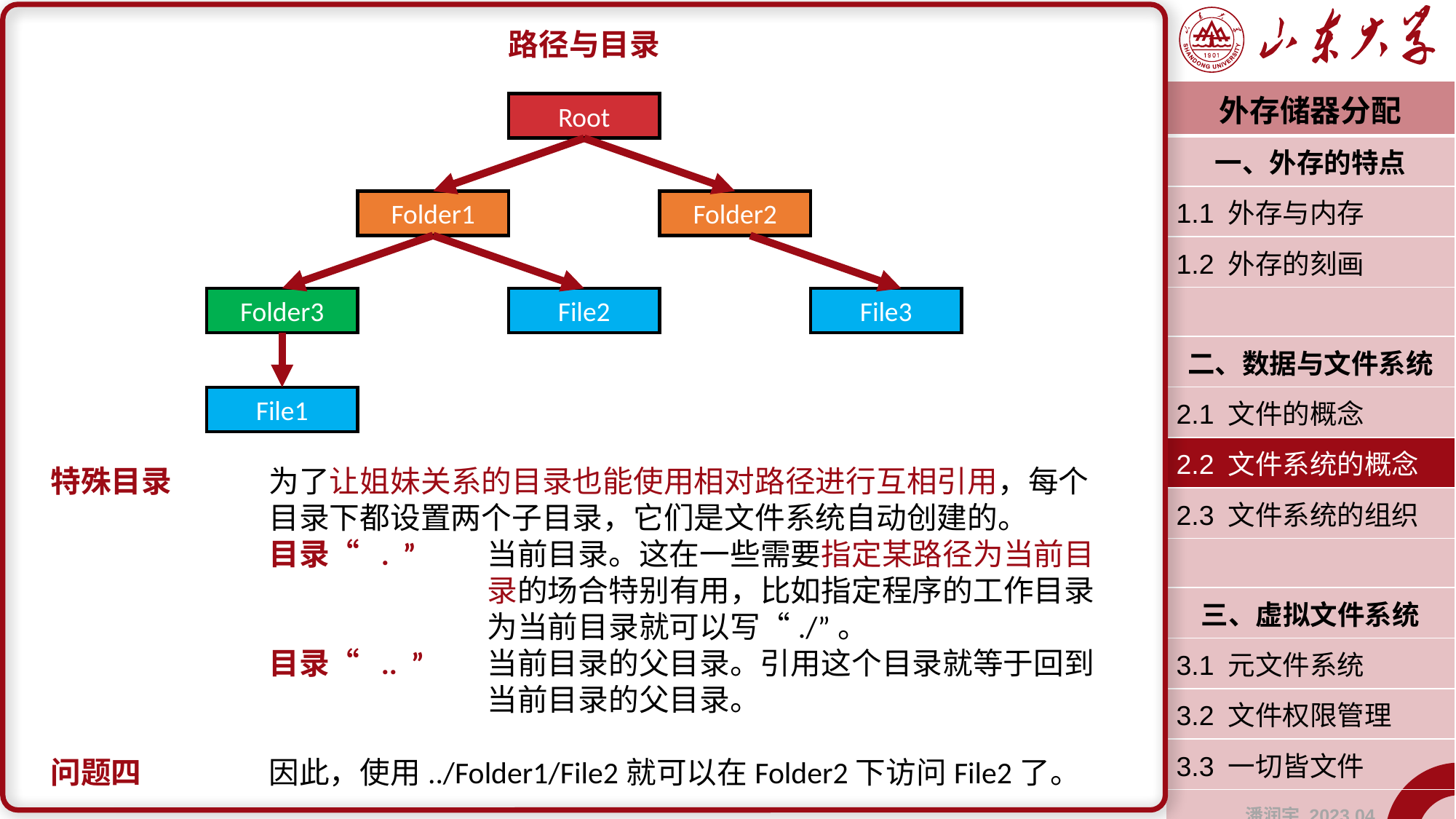

路径与目录

特殊目录	为了让姐妹关系的目录也能使用相对路径进行互相引用，每个		目录下都设置两个子目录，它们是文件系统自动创建的。
		目录“  .  ”	当前目录。这在一些需要指定某路径为当前目				录的场合特别有用，比如指定程序的工作目录				为当前目录就可以写“./”。
		目录“  ..  ”	当前目录的父目录。引用这个目录就等于回到				当前目录的父目录。

问题四		因此，使用../Folder1/File2就可以在Folder2下访问File2了。
| 外存储器分配 |
| --- |
| 一、外存的特点 |
| 1.1 外存与内存 |
| 1.2 外存的刻画 |
|  |
| 二、数据与文件系统 |
| 2.1 文件的概念 |
| 2.2 文件系统的概念 |
| 2.3 文件系统的组织 |
|  |
| 三、虚拟文件系统 |
| 3.1 元文件系统 |
| 3.2 文件权限管理 |
| 3.3 一切皆文件 |
| 潘润宇 2023.04 |
Root
Folder1
Folder2
Folder3
File2
File3
File1